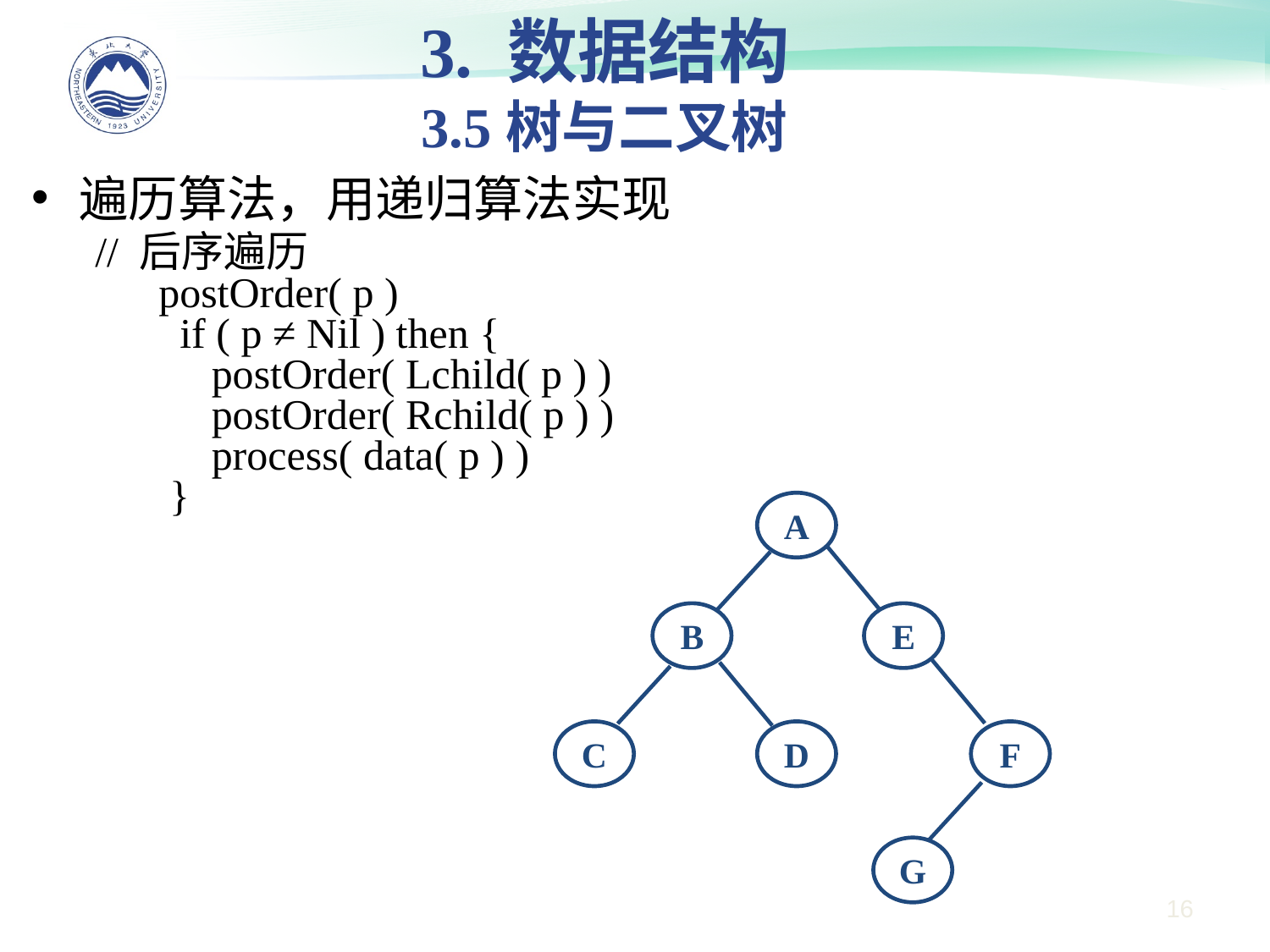

3. 数据结构
3.5树与二叉树
遍历算法，用递归算法实现
// 后序遍历
postOrder( p )
  if ( p ≠ Nil ) then {
     postOrder( Lchild( p ) )
     postOrder( Rchild( p ) )
     process( data( p ) )
 }
A

B
E

C
D
F

G
16